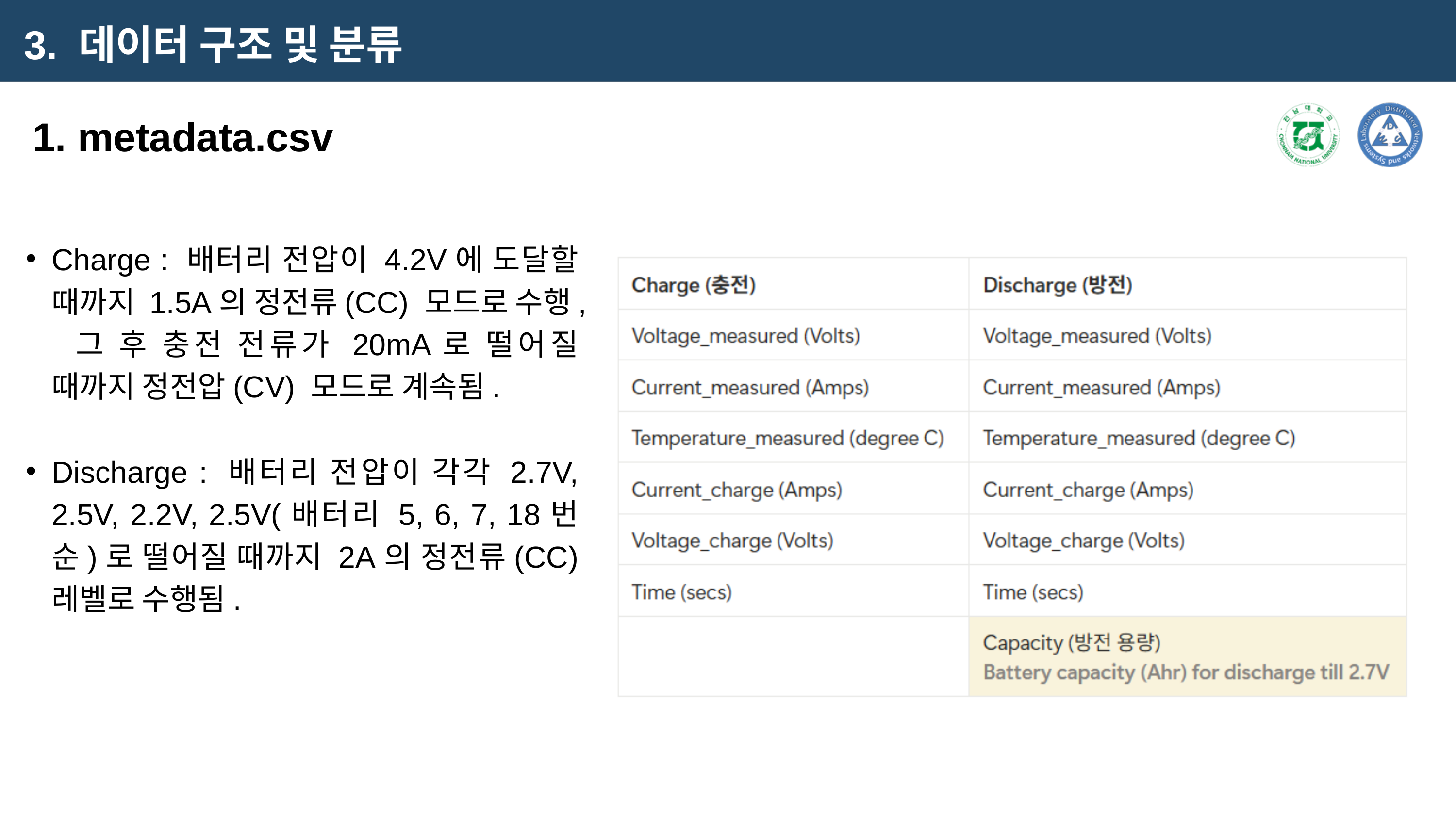

3. 데이터 구조 및 분류
1. metadata.csv
Charge : 배터리 전압이 4.2V에 도달할 때까지 1.5A의 정전류(CC) 모드로 수행, 그 후 충전 전류가 20mA로 떨어질 때까지 정전압(CV) 모드로 계속됨.

Discharge : 배터리 전압이 각각 2.7V, 2.5V, 2.2V, 2.5V(배터리 5, 6, 7, 18번 순)로 떨어질 때까지 2A의 정전류(CC) 레벨로 수행됨.